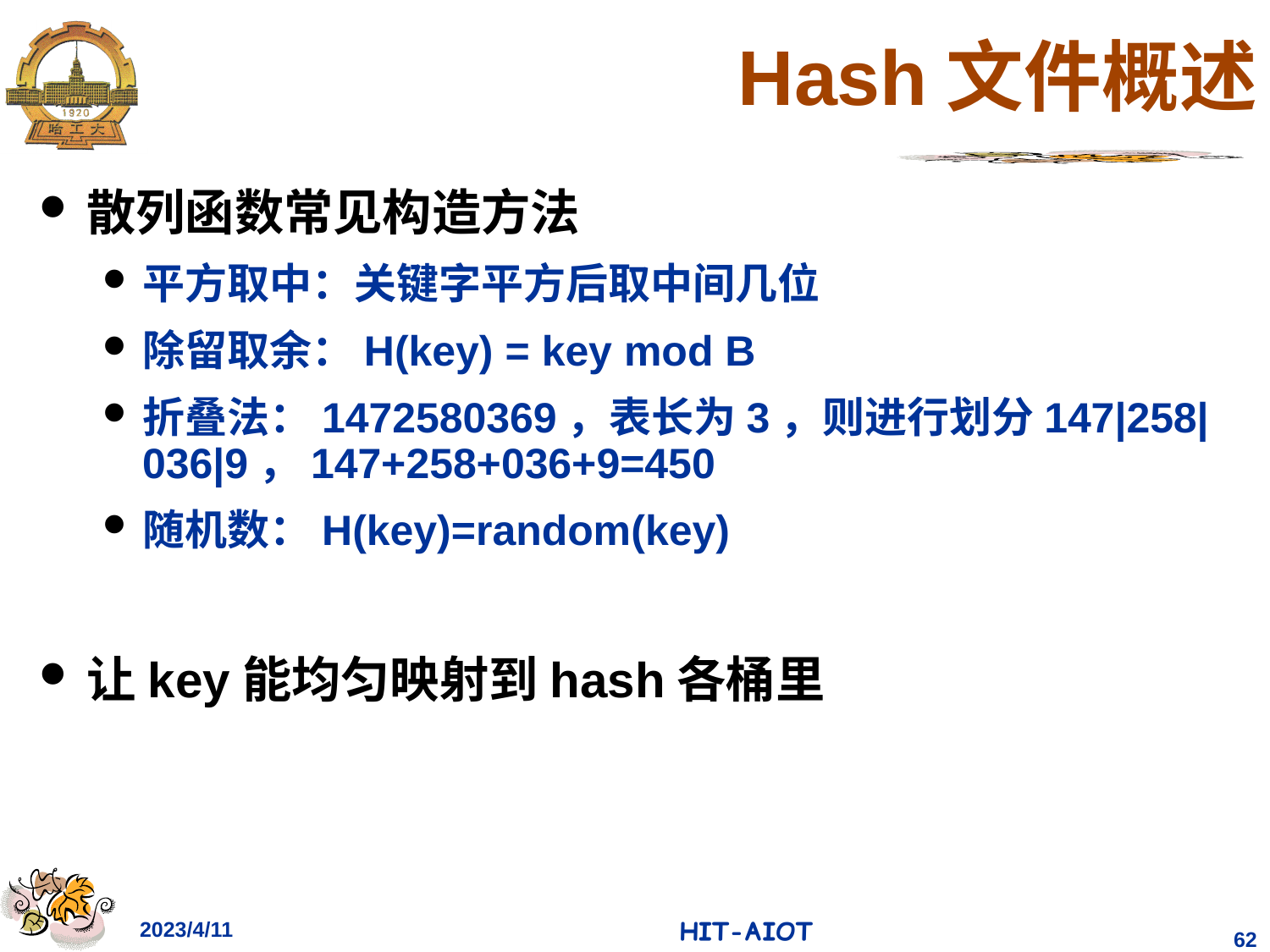

# Hash文件概述
散列函数常见构造方法
平方取中：关键字平方后取中间几位
除留取余：H(key) = key mod B
折叠法：1472580369，表长为3，则进行划分147|258|036|9，147+258+036+9=450
随机数：H(key)=random(key)

让key能均匀映射到hash各桶里
2023/4/11
HIT-AIOT
62